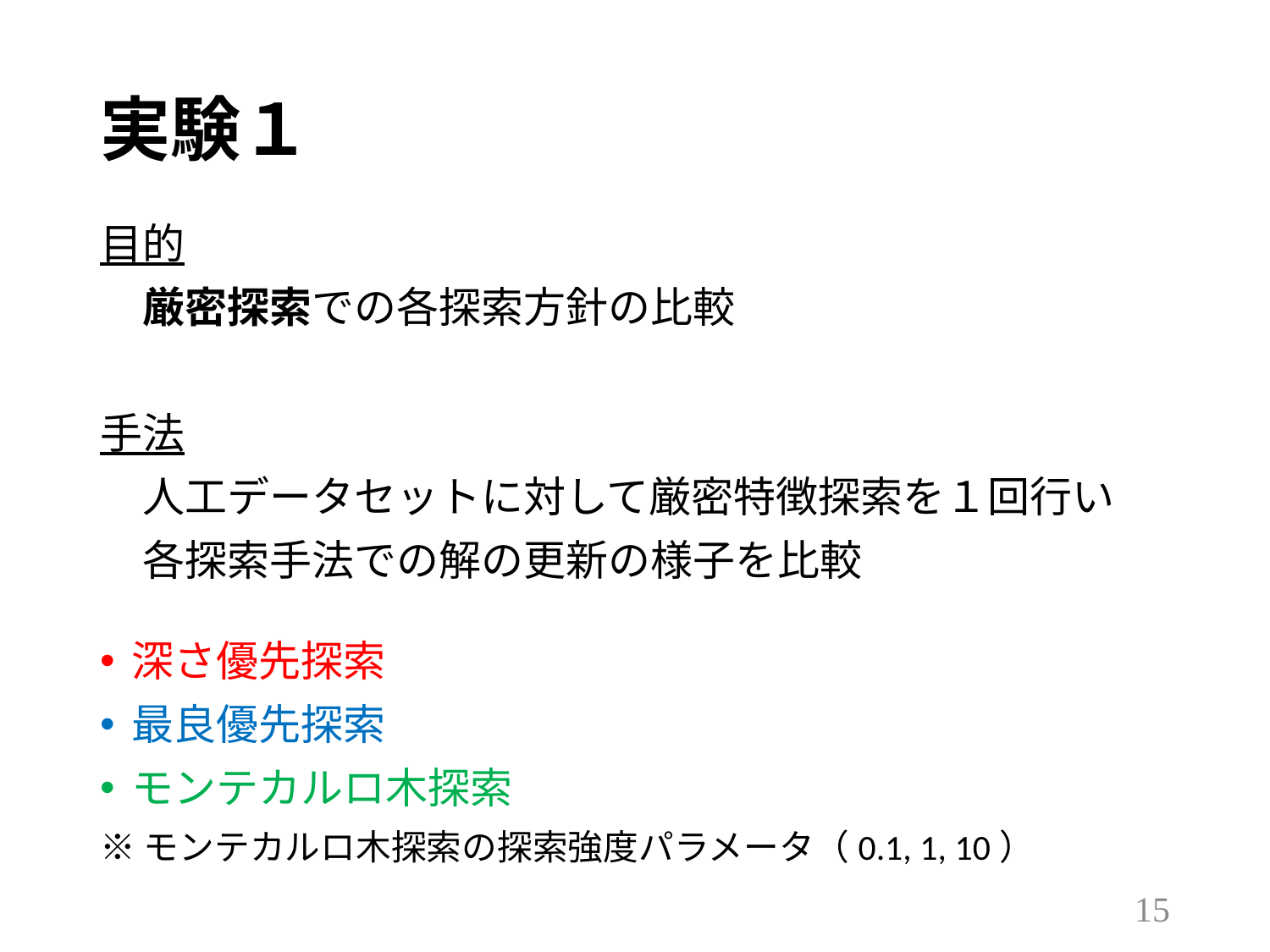

# 実験１
目的
　厳密探索での各探索方針の比較

手法
　人工データセットに対して厳密特徴探索を１回行い
　各探索手法での解の更新の様子を比較

深さ優先探索
最良優先探索
モンテカルロ木探索
※モンテカルロ木探索の探索強度パラメータ（0.1, 1, 10）
15